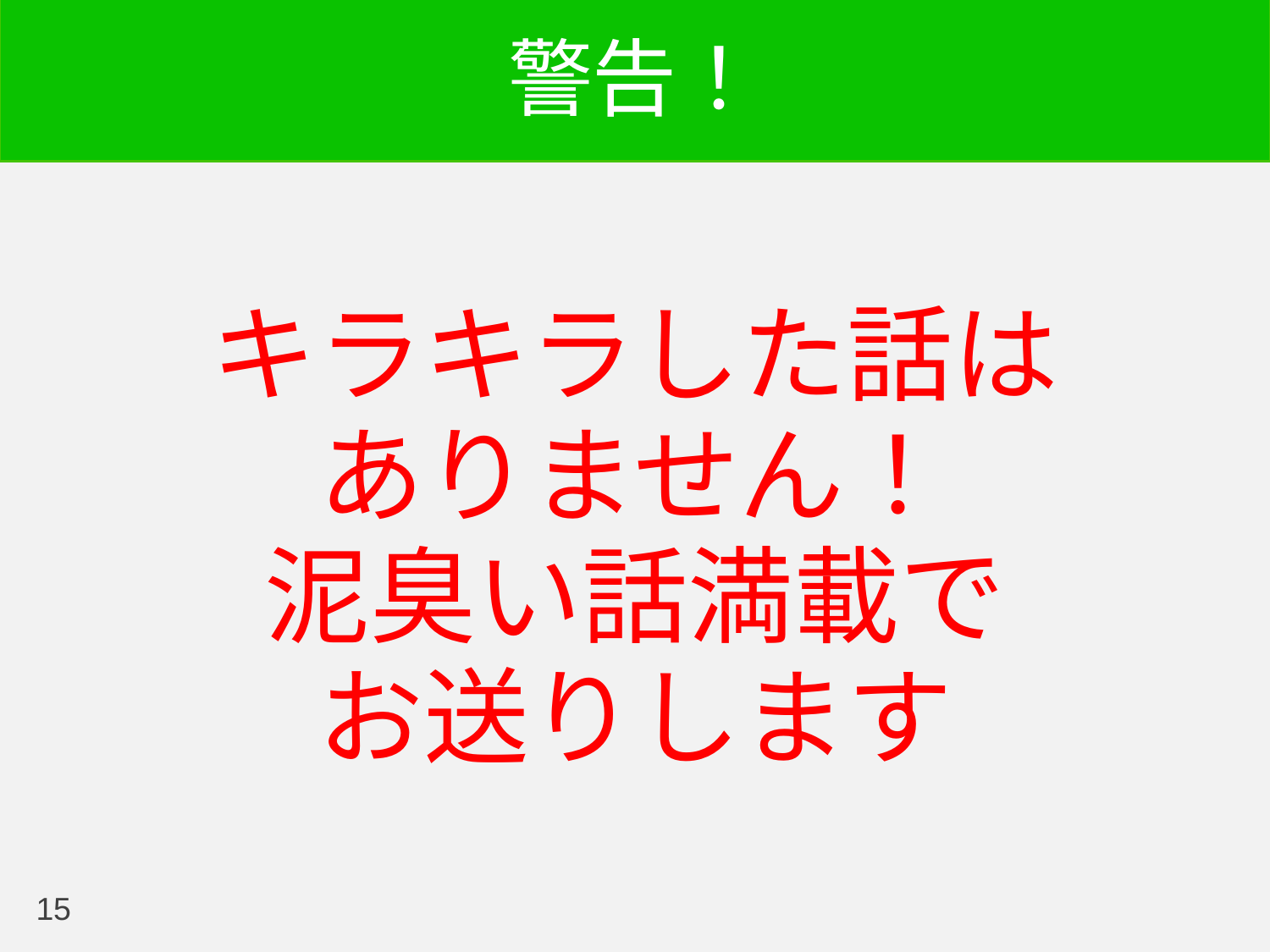

# 警告！
キラキラした話は
ありません！
泥臭い話満載で
お送りします
15